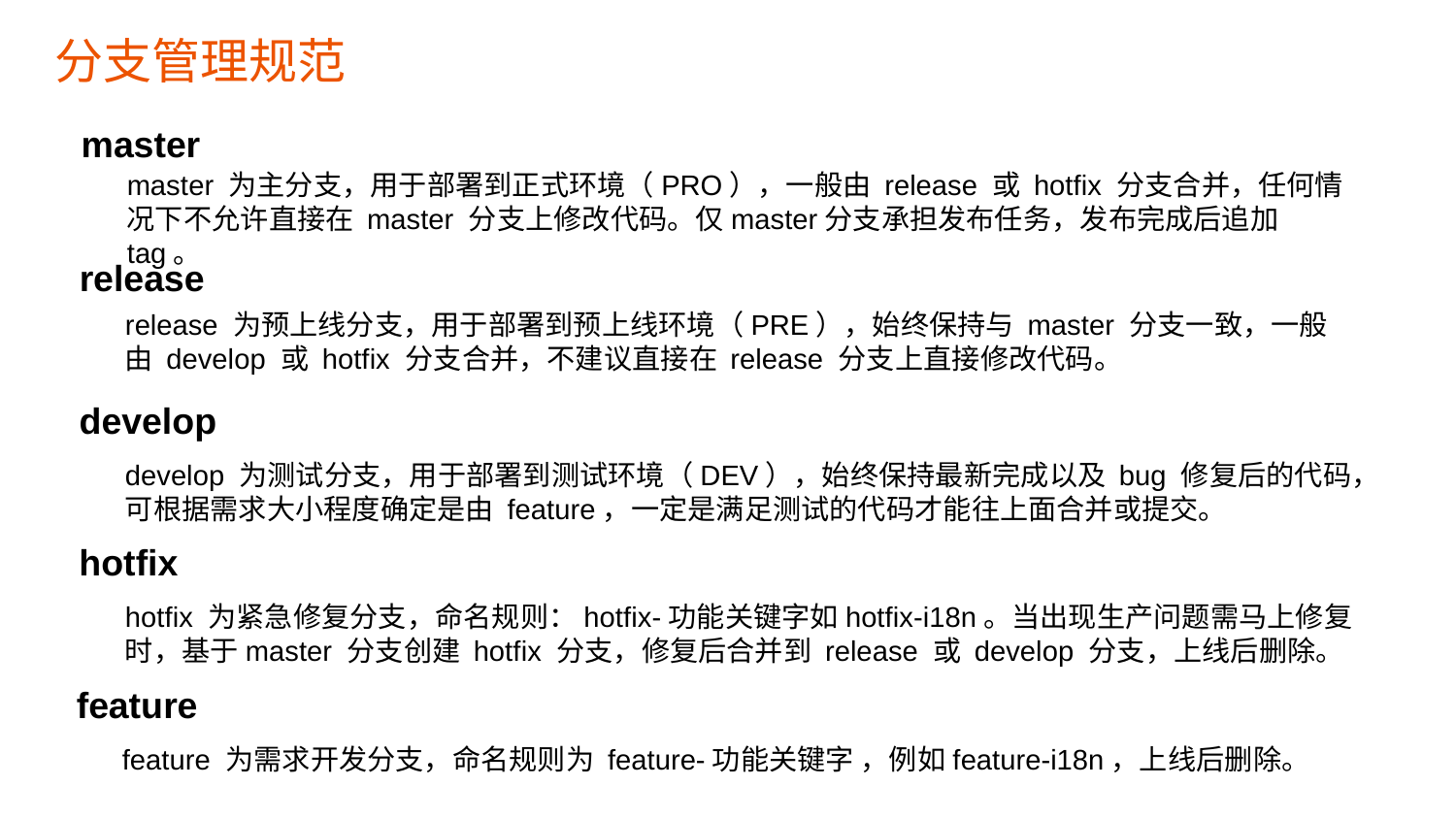

# 分支管理规范
master
master 为主分支，用于部署到正式环境（PRO），一般由 release 或 hotfix 分支合并，任何情况下不允许直接在 master 分支上修改代码。仅master分支承担发布任务，发布完成后追加tag。
release
release 为预上线分支，用于部署到预上线环境（PRE），始终保持与 master 分支一致，一般由 develop 或 hotfix 分支合并，不建议直接在 release 分支上直接修改代码。
develop
develop 为测试分支，用于部署到测试环境（DEV），始终保持最新完成以及 bug 修复后的代码，可根据需求大小程度确定是由 feature，一定是满足测试的代码才能往上面合并或提交。
hotfix
hotfix 为紧急修复分支，命名规则：hotfix-功能关键字如hotfix-i18n。当出现生产问题需马上修复时，基于master 分支创建 hotfix 分支，修复后合并到 release 或 develop 分支，上线后删除。
feature
feature 为需求开发分支，命名规则为 feature-功能关键字 ，例如feature-i18n，上线后删除。